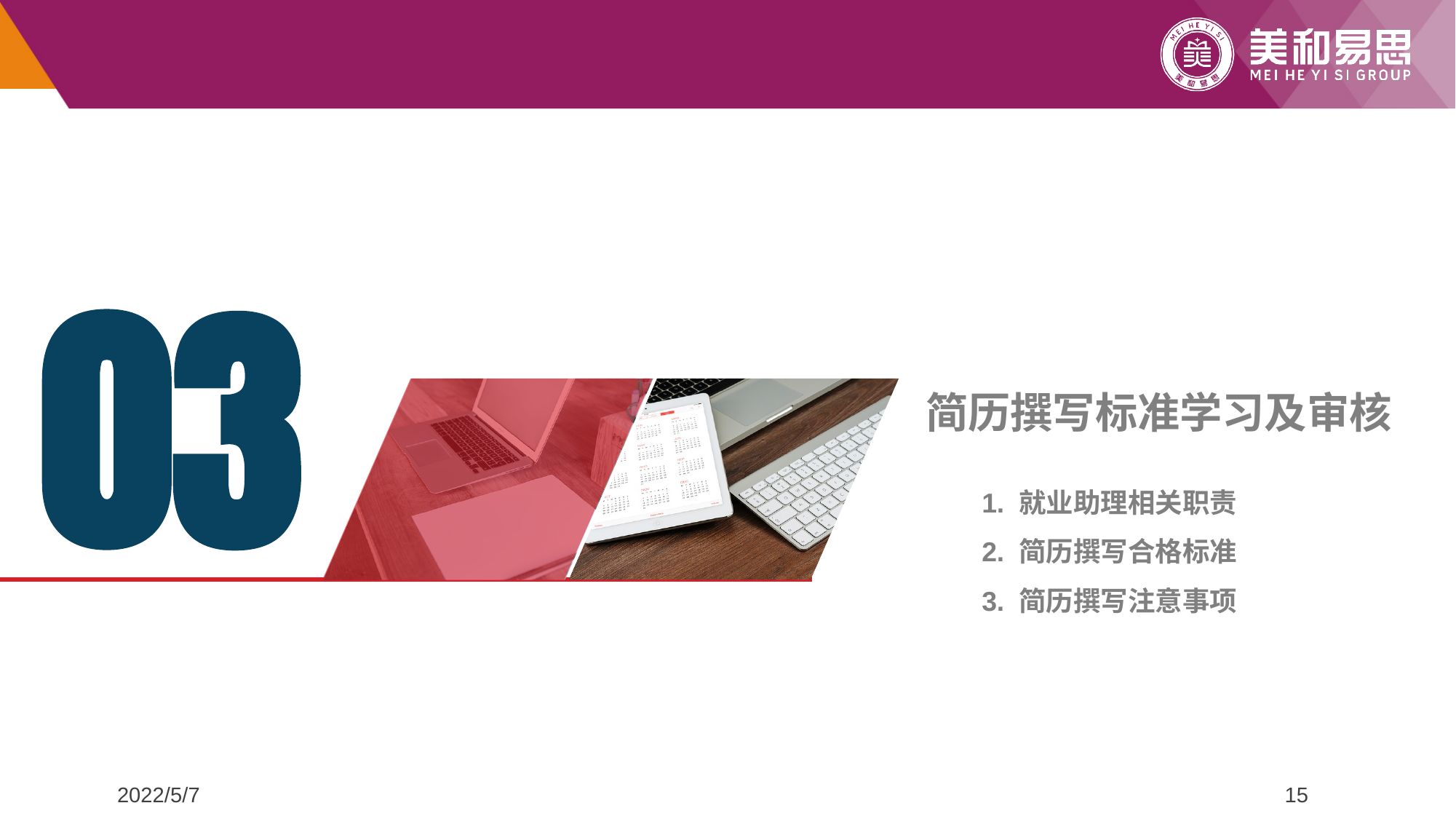

03

简历撰写标准学习及审核
1. 就业助理相关职责
2. 简历撰写合格标准
3. 简历撰写注意事项

2022/5/7
15